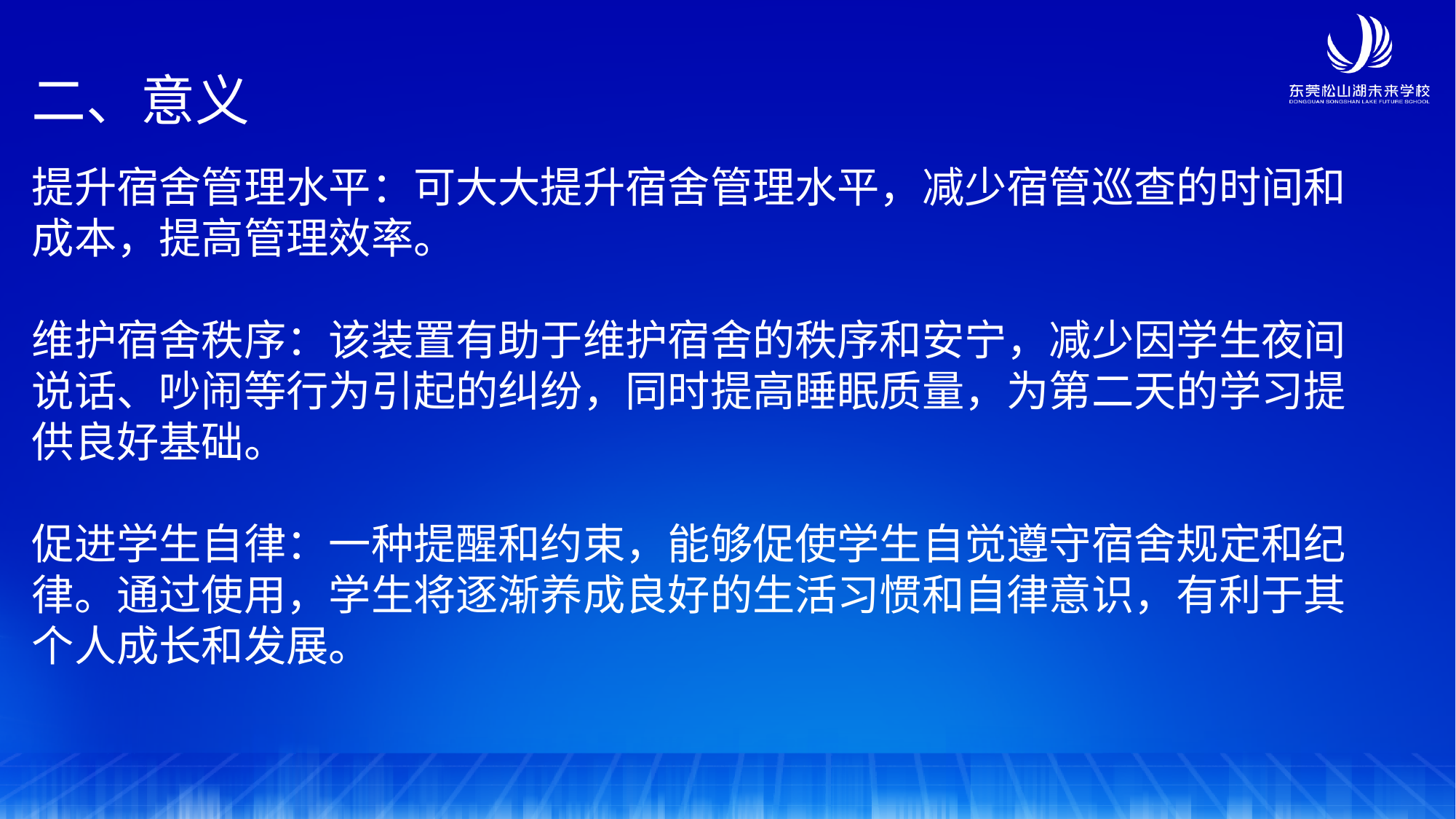

二、意义

提升宿舍管理水平：可大大提升宿舍管理水平，减少宿管巡查的时间和成本，提高管理效率。

维护宿舍秩序：该装置有助于维护宿舍的秩序和安宁，减少因学生夜间说话、吵闹等行为引起的纠纷，同时提高睡眠质量，为第二天的学习提供良好基础。

促进学生自律：一种提醒和约束，能够促使学生自觉遵守宿舍规定和纪律。通过使用，学生将逐渐养成良好的生活习惯和自律意识，有利于其个人成长和发展。